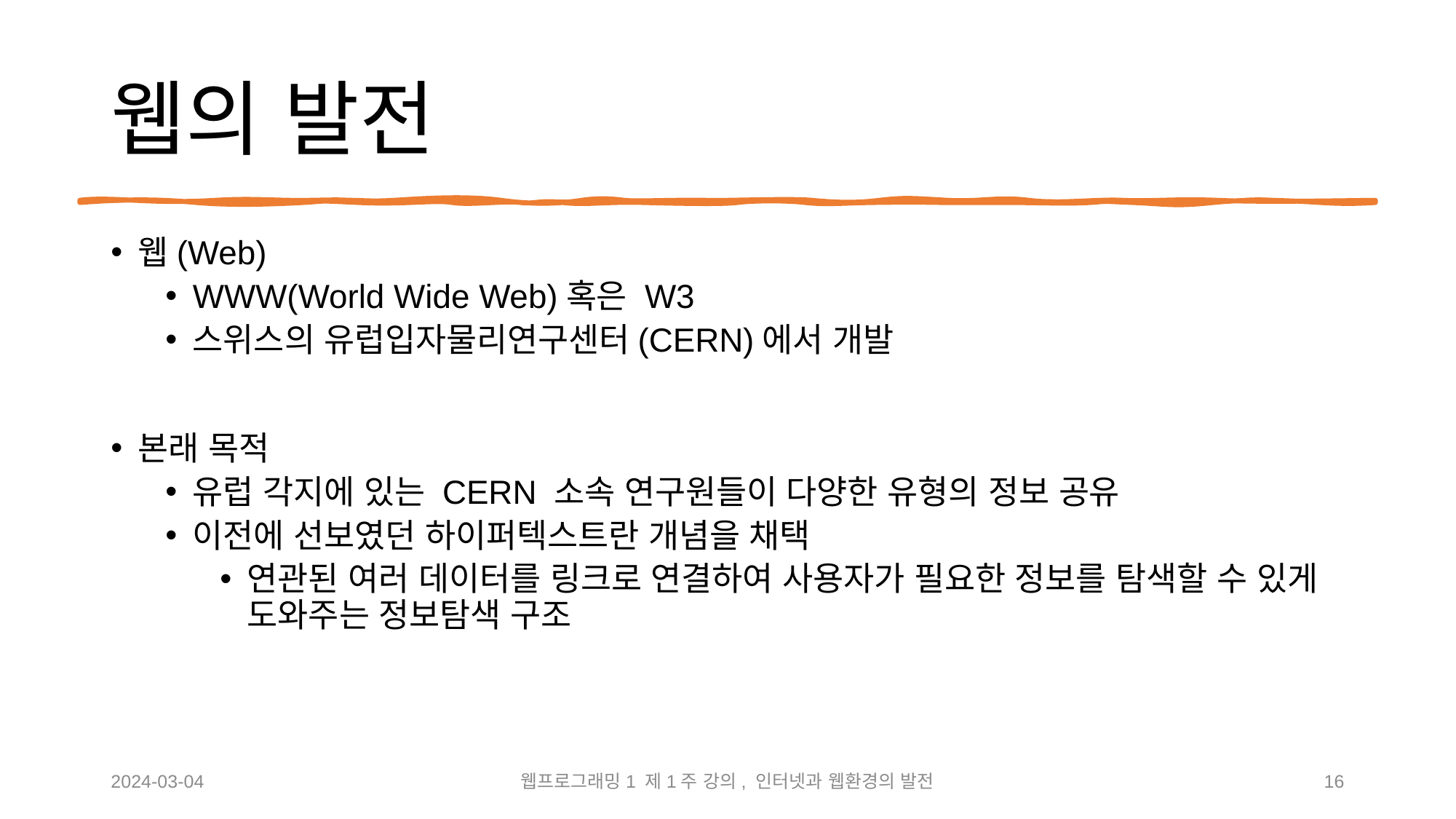

# 웹의 발전

웹(Web)
WWW(World Wide Web)혹은 W3
스위스의 유럽입자물리연구센터(CERN)에서 개발

본래 목적
유럽 각지에 있는 CERN 소속 연구원들이 다양한 유형의 정보 공유
이전에 선보였던 하이퍼텍스트란 개념을 채택
연관된 여러 데이터를 링크로 연결하여 사용자가 필요한 정보를 탐색할 수 있게 도와주는 정보탐색 구조

2024-03-04
웹프로그래밍1 제1주 강의, 인터넷과 웹환경의 발전
16